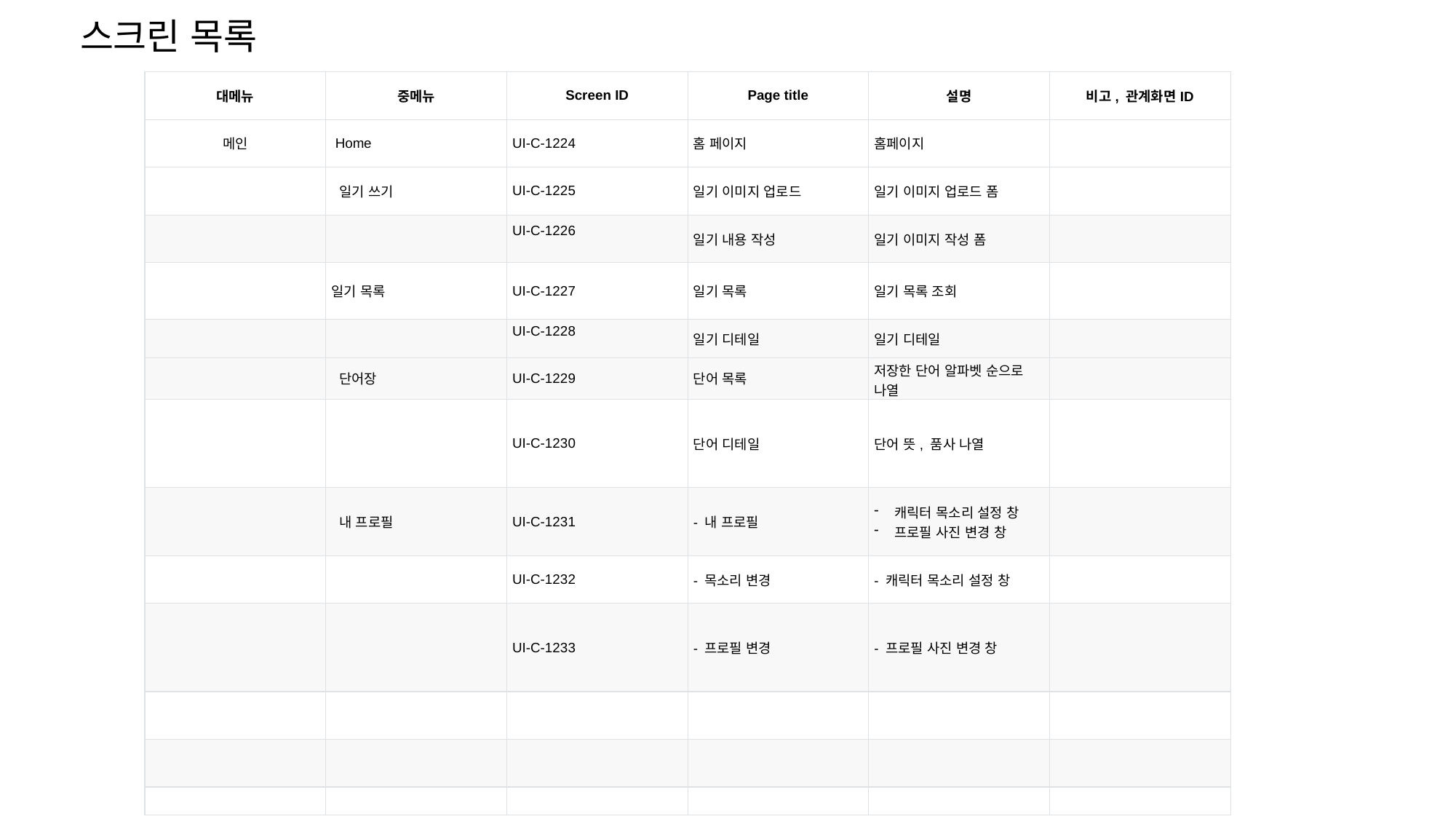

스크린 목록
| 대메뉴 | 중메뉴 | Screen ID | Page title | 설명 | 비고, 관계화면ID |
| --- | --- | --- | --- | --- | --- |
| 메인 | Home | UI-C-1224 | 홈 페이지 | 홈페이지 |  |
|  | 일기 쓰기 | UI-C-1225 | 일기 이미지 업로드 | 일기 이미지 업로드 폼 |  |
|  |  | UI-C-1226 | 일기 내용 작성 | 일기 이미지 작성 폼 |  |
|  | 일기 목록 | UI-C-1227 | 일기 목록 | 일기 목록 조회 |  |
|  |  | UI-C-1228 | 일기 디테일 | 일기 디테일 |  |
|  | 단어장 | UI-C-1229 | 단어 목록 | 저장한 단어 알파벳 순으로 나열 |  |
|  |  | UI-C-1230 | 단어 디테일 | 단어 뜻, 품사 나열 |  |
|  | 내 프로필 | UI-C-1231 | - 내 프로필 | 캐릭터 목소리 설정 창 프로필 사진 변경 창 |  |
|  |  | UI-C-1232 | - 목소리 변경 | - 캐릭터 목소리 설정 창 |  |
|  |  | UI-C-1233 | - 프로필 변경 | - 프로필 사진 변경 창 |  |
|  |  |  |  |  |  |
|  |  |  |  |  |  |
|  |  |  |  |  |  |